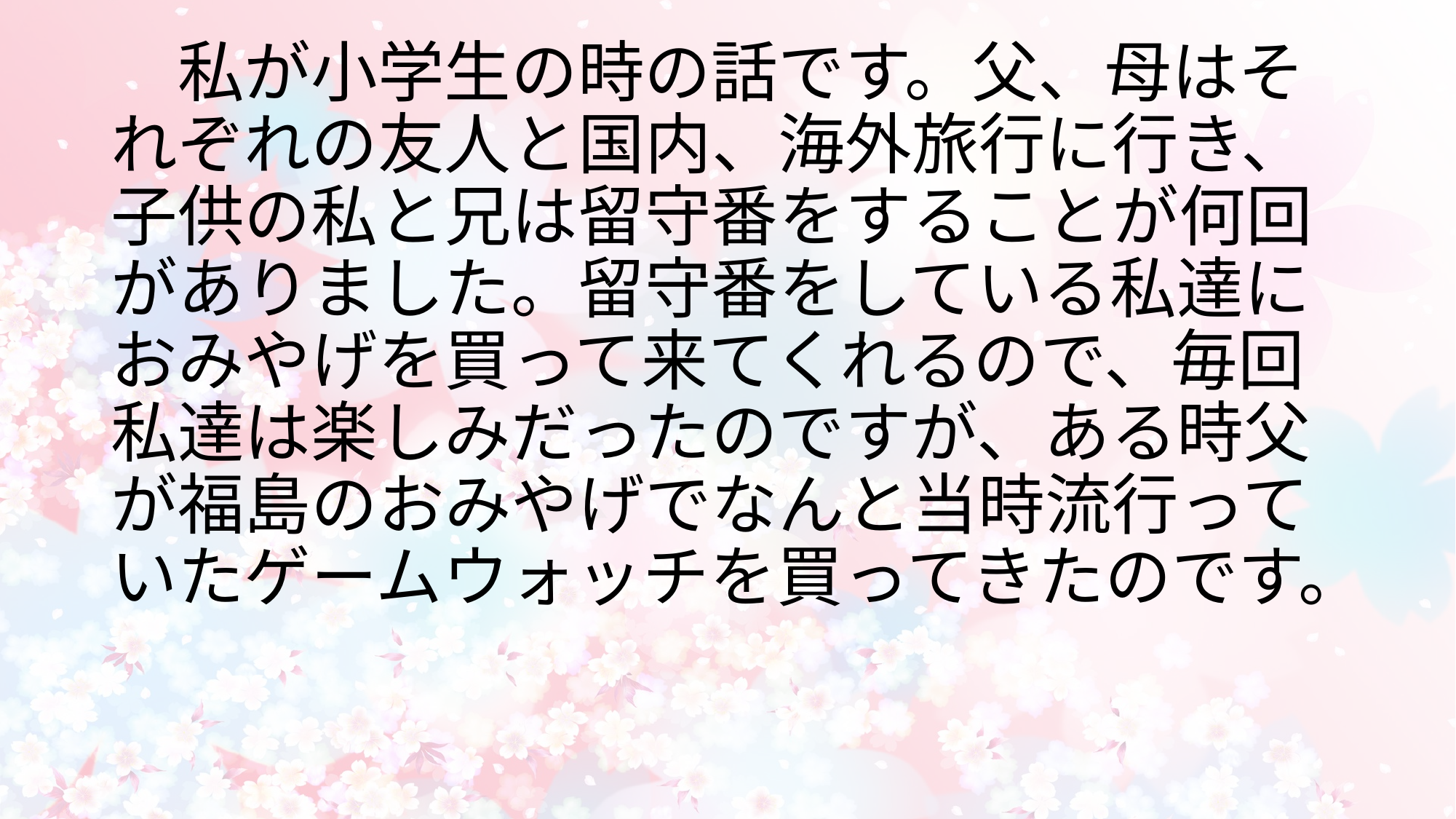

私が小学生の時の話です。父、母はそれぞれの友人と国内、海外旅行に行き、子供の私と兄は留守番をすることが何回がありました。留守番をしている私達におみやげを買って来てくれるので、毎回私達は楽しみだったのですが、ある時父が福島のおみやげでなんと当時流行っていたゲームウォッチを買ってきたのです。